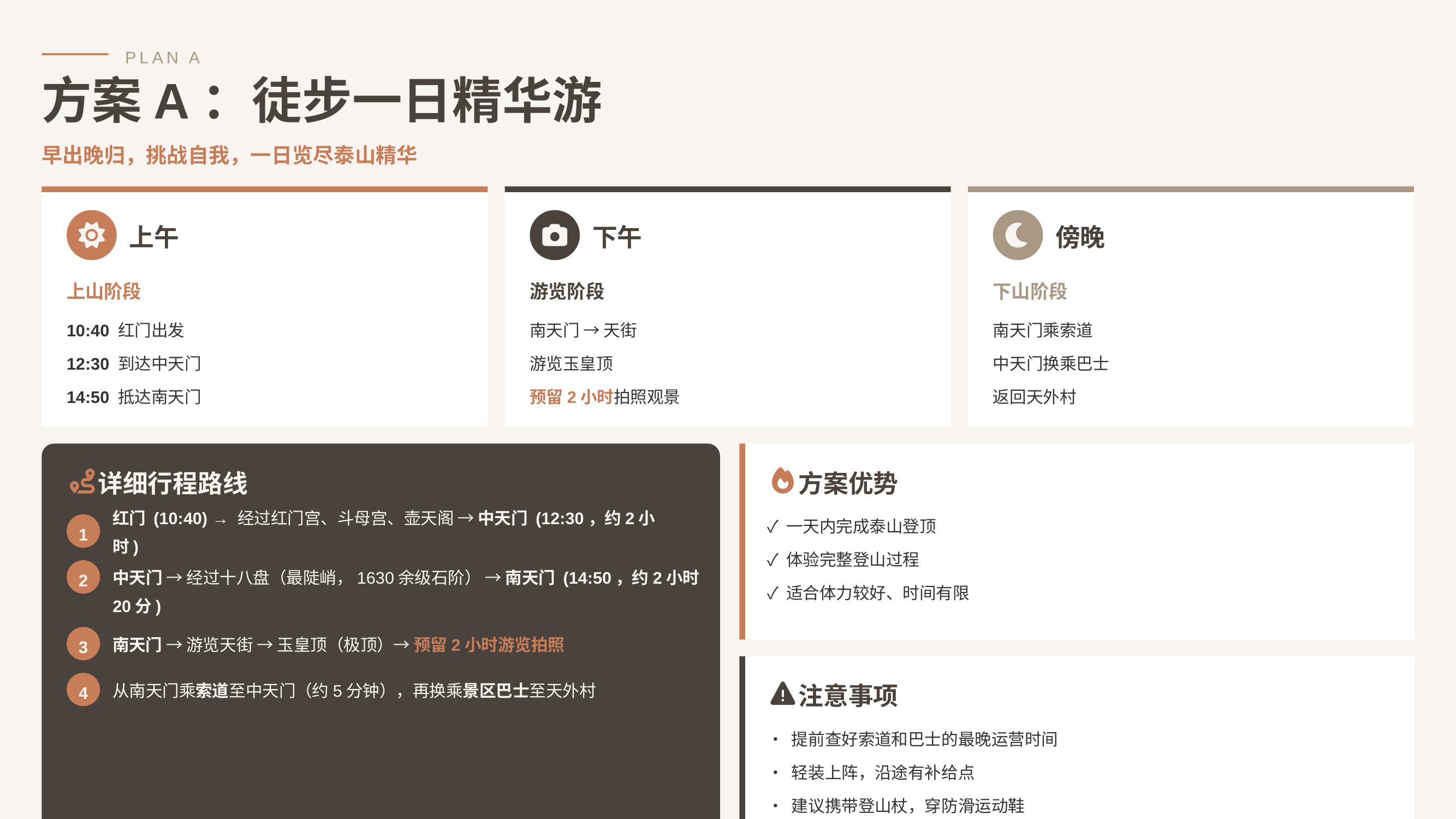

PLAN A

方案A：徒步一日精华游
早出晚归，挑战自我，一日览尽泰山精华

上午
下午
傍晚

上山阶段
游览阶段
下山阶段
10:40 红门出发
南天门 → 天街
南天门乘索道
12:30 到达中天门
游览玉皇顶
中天门换乘巴士
14:50 抵达南天门
预留2小时拍照观景
返回天外村

详细行程路线
方案优势

✓ 一天内完成泰山登顶
1

红门 (10:40) → 经过红门宫、斗母宫、壶天阁 → 中天门 (12:30，约2小时)
✓ 体验完整登山过程
2

中天门 → 经过十八盘（最陡峭，1630余级石阶） → 南天门 (14:50，约2小时20分)
✓ 适合体力较好、时间有限
3

南天门 → 游览天街 → 玉皇顶（极顶）→ 预留2小时游览拍照

4

从南天门乘索道至中天门（约5分钟），再换乘景区巴士至天外村
注意事项

• 提前查好索道和巴士的最晚运营时间
• 轻装上阵，沿途有补给点
• 建议携带登山杖，穿防滑运动鞋